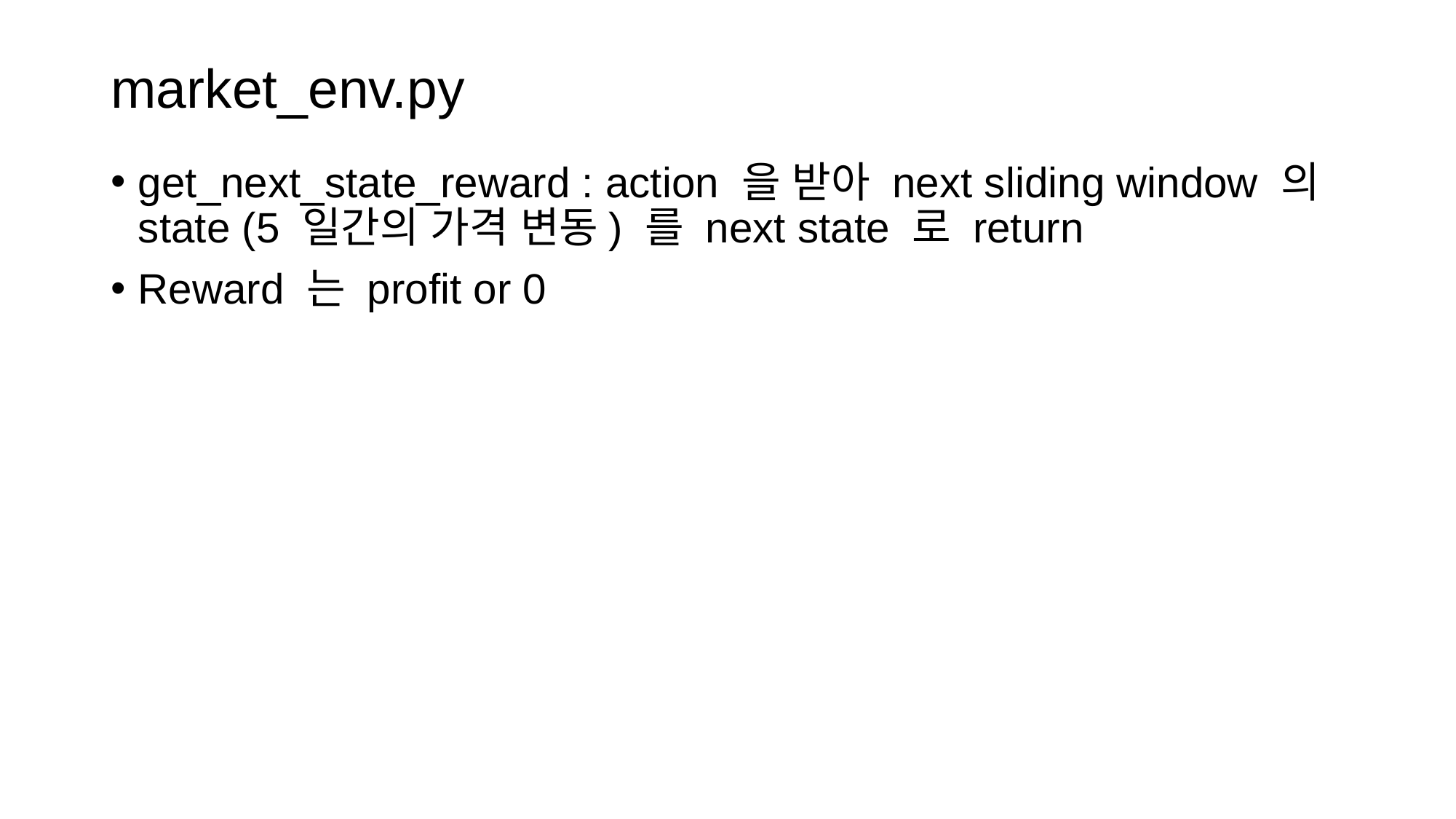

# market_env.py
get_next_state_reward : action 을 받아 next sliding window 의 state (5 일간의 가격 변동) 를 next state 로 return
Reward 는 profit or 0